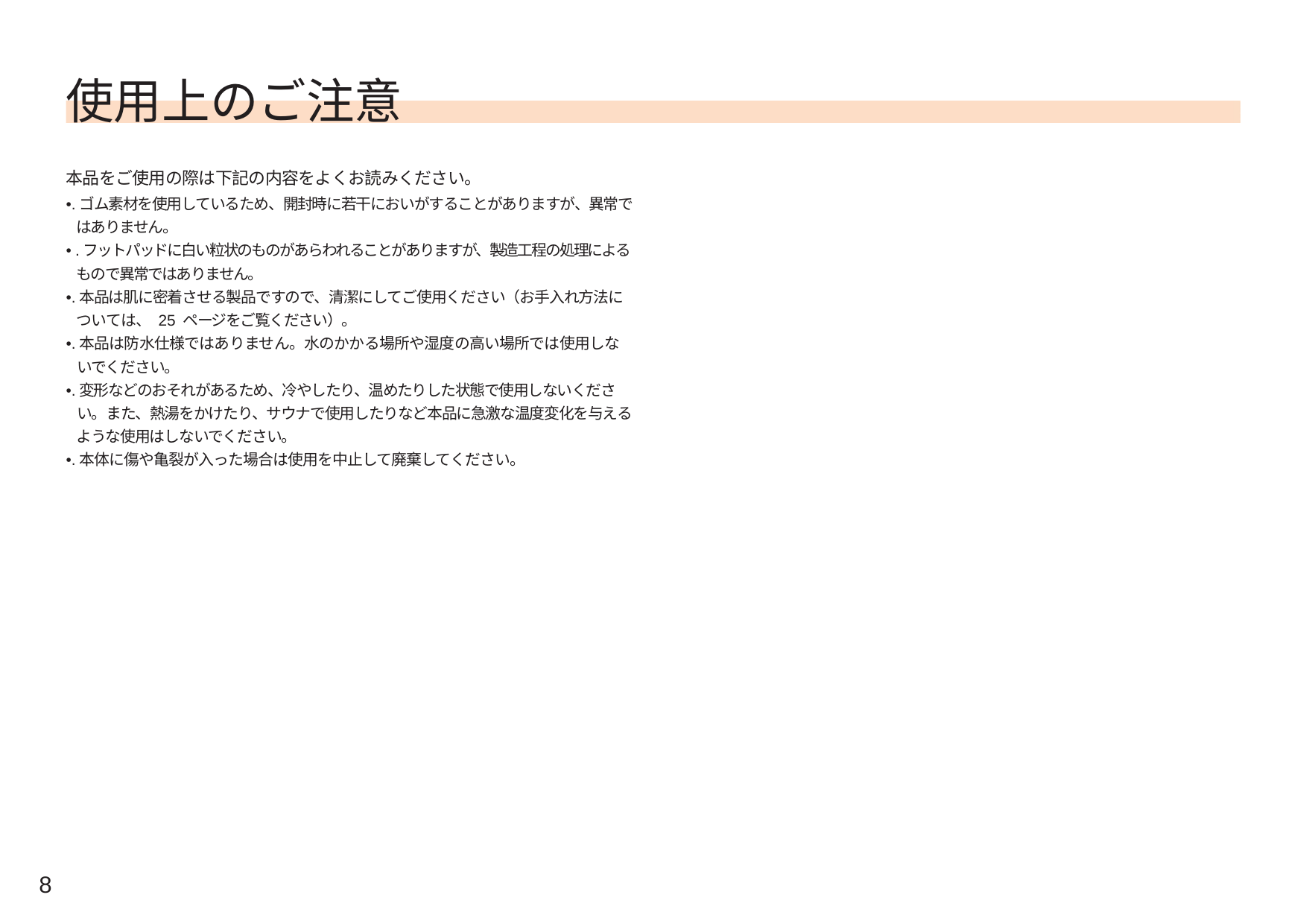

使用上のご注意

本品をご使用の際は下記の内容をよくお読みください。
•.ゴム素材を使用しているため、開封時に若干においがすることがありますが、異常で
はありません。
• .フットパッドに白い粒状のものがあらわれることがありますが、製造工程の処理による
もので異常ではありません。
•.本品は肌に密着させる製品ですので、清潔にしてご使用ください（お手入れ方法に
ついては、 25 ページをご覧ください）。
•.本品は防水仕様ではありません。水のかかる場所や湿度の高い場所では使用しな
いでください。
•.変形などのおそれがあるため、冷やしたり、温めたりした状態で使用しないくださ
い。また、熱湯をかけたり、サウナで使用したりなど本品に急激な温度変化を与える
ような使用はしないでください。
•.本体に傷や亀裂が入った場合は使用を中止して廃棄してください。
8